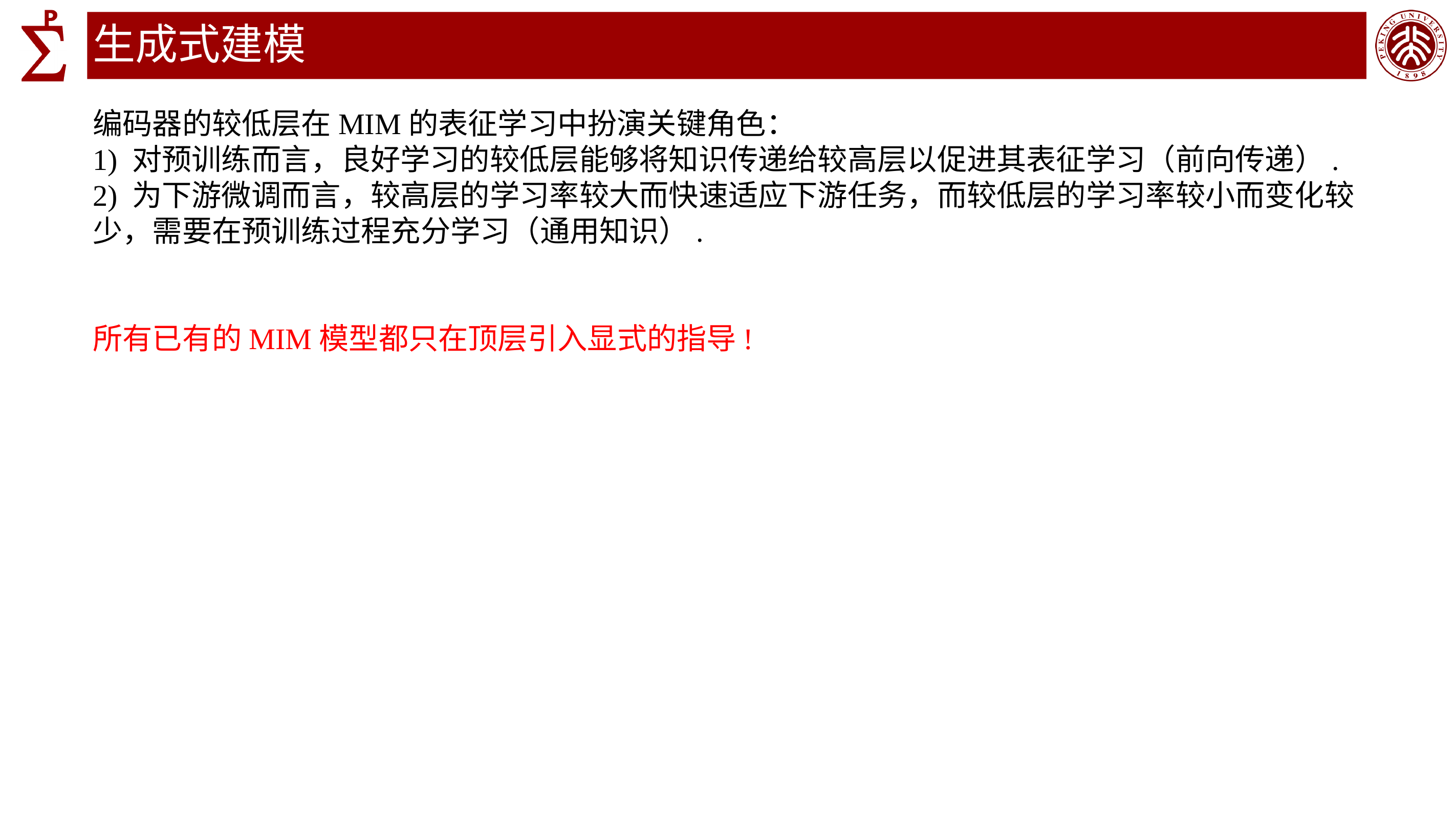

# 生成式建模
编码器的较低层在MIM的表征学习中扮演关键角色：
1) 对预训练而言，良好学习的较低层能够将知识传递给较高层以促进其表征学习（前向传递）.
2) 为下游微调而言，较高层的学习率较大而快速适应下游任务，而较低层的学习率较小而变化较少，需要在预训练过程充分学习（通用知识）.

所有已有的MIM模型都只在顶层引入显式的指导!